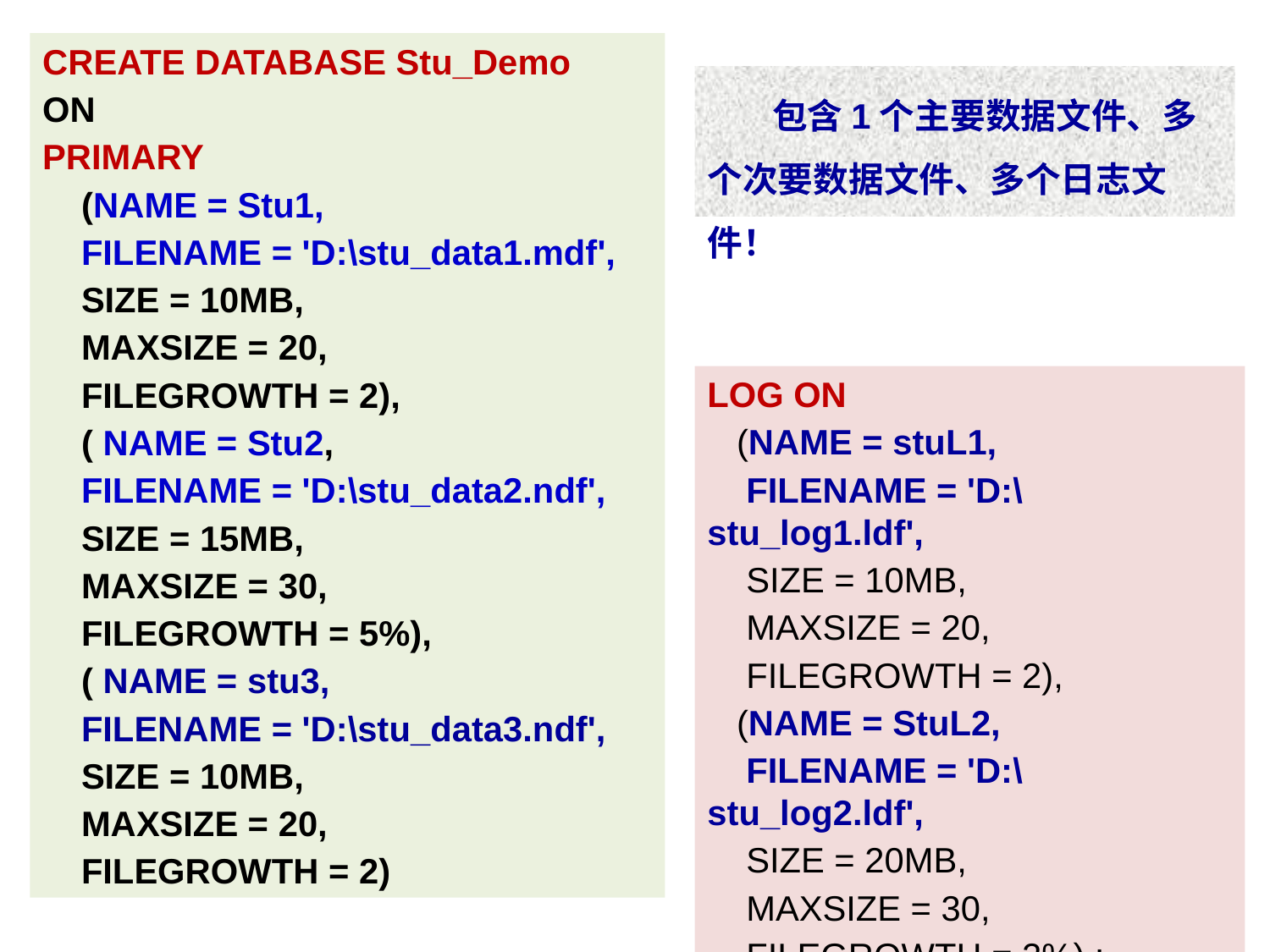

CREATE DATABASE Stu_Demo
ON
PRIMARY
    (NAME = Stu1,
    FILENAME = 'D:\stu_data1.mdf',
    SIZE = 10MB,
    MAXSIZE = 20,
    FILEGROWTH = 2),
    ( NAME = Stu2,
    FILENAME = 'D:\stu_data2.ndf',
    SIZE = 15MB,
    MAXSIZE = 30,
    FILEGROWTH = 5%),
    ( NAME = stu3,
    FILENAME = 'D:\stu_data3.ndf',
    SIZE = 10MB,
    MAXSIZE = 20,
    FILEGROWTH = 2)
       包含1个主要数据文件、多个次要数据文件、多个日志文件！
LOG ON
   (NAME = stuL1,
    FILENAME = 'D:\stu_log1.ldf',
    SIZE = 10MB,
    MAXSIZE = 20,
    FILEGROWTH = 2),
   (NAME = StuL2,
    FILENAME = 'D:\stu_log2.ldf',
    SIZE = 20MB,
    MAXSIZE = 30,
    FILEGROWTH = 2%) ;